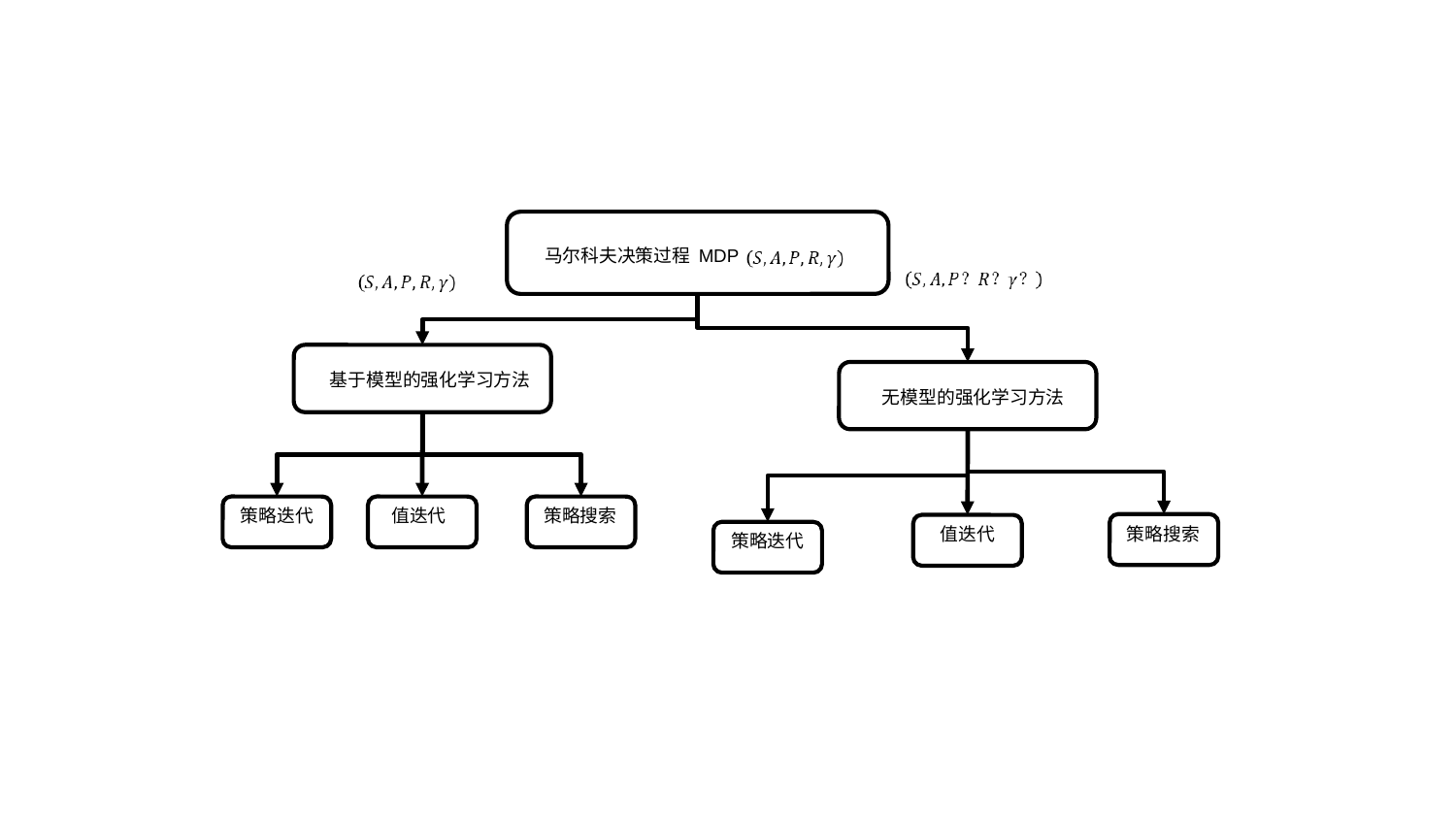

#

马尔科夫决策过程 MDP

基于模型的强化学习方法

无模型的强化学习方法

策略迭代

值迭代

策略搜索

策略搜索

值迭代

策略迭代